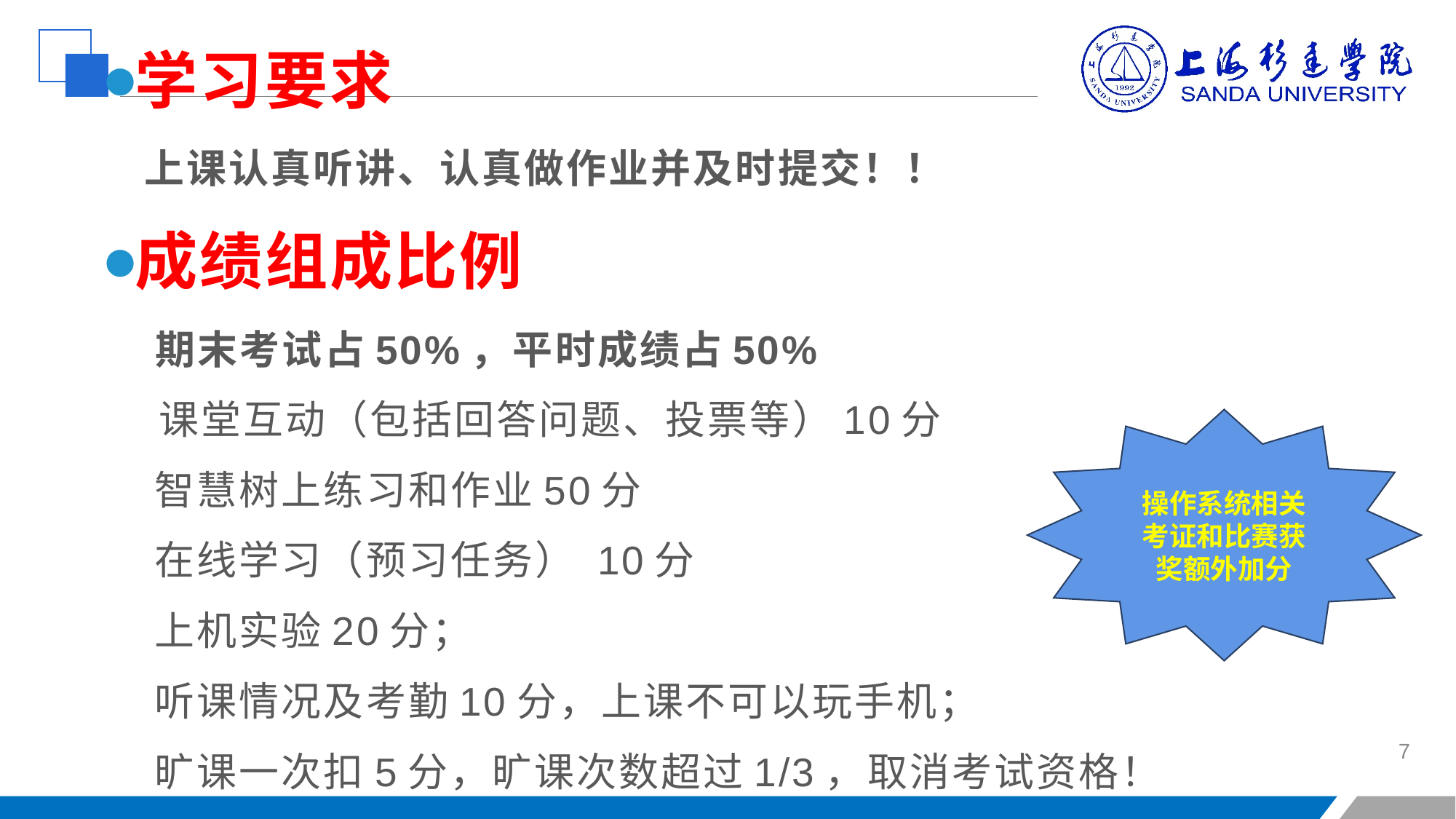

学习要求
   上课认真听讲、认真做作业并及时提交！！
成绩组成比例
    期末考试占50%，平时成绩占50%
	  课堂互动（包括回答问题、投票等）10分
    智慧树上练习和作业50分
    在线学习（预习任务） 10分
    上机实验20分；
    听课情况及考勤10分，上课不可以玩手机；
    旷课一次扣5分，旷课次数超过1/3，取消考试资格！
操作系统相关考证和比赛获奖额外加分
7